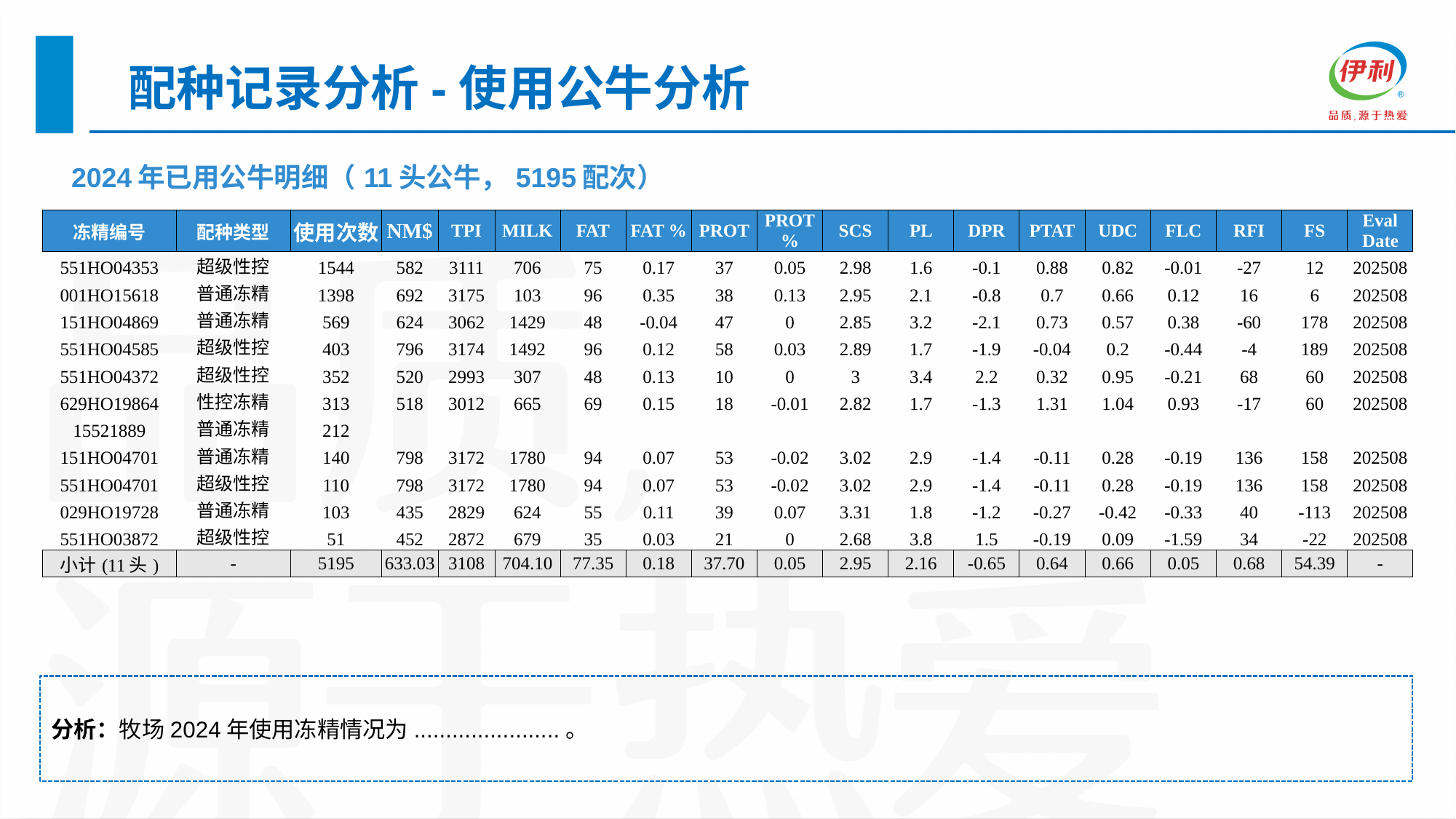

配种记录分析-使用公牛分析
| 2024年已用公牛明细（11头公牛，5195配次） |
| --- |
| 冻精编号 | 配种类型 | 使用次数 | NM$ | TPI | MILK | FAT | FAT % | PROT | PROT% | SCS | PL | DPR | PTAT | UDC | FLC | RFI | FS | Eval Date |
| --- | --- | --- | --- | --- | --- | --- | --- | --- | --- | --- | --- | --- | --- | --- | --- | --- | --- | --- |
| 551HO04353 | 超级性控 | 1544 | 582 | 3111 | 706 | 75 | 0.17 | 37 | 0.05 | 2.98 | 1.6 | -0.1 | 0.88 | 0.82 | -0.01 | -27 | 12 | 202508 |
| 001HO15618 | 普通冻精 | 1398 | 692 | 3175 | 103 | 96 | 0.35 | 38 | 0.13 | 2.95 | 2.1 | -0.8 | 0.7 | 0.66 | 0.12 | 16 | 6 | 202508 |
| 151HO04869 | 普通冻精 | 569 | 624 | 3062 | 1429 | 48 | -0.04 | 47 | 0 | 2.85 | 3.2 | -2.1 | 0.73 | 0.57 | 0.38 | -60 | 178 | 202508 |
| 551HO04585 | 超级性控 | 403 | 796 | 3174 | 1492 | 96 | 0.12 | 58 | 0.03 | 2.89 | 1.7 | -1.9 | -0.04 | 0.2 | -0.44 | -4 | 189 | 202508 |
| 551HO04372 | 超级性控 | 352 | 520 | 2993 | 307 | 48 | 0.13 | 10 | 0 | 3 | 3.4 | 2.2 | 0.32 | 0.95 | -0.21 | 68 | 60 | 202508 |
| 629HO19864 | 性控冻精 | 313 | 518 | 3012 | 665 | 69 | 0.15 | 18 | -0.01 | 2.82 | 1.7 | -1.3 | 1.31 | 1.04 | 0.93 | -17 | 60 | 202508 |
| 15521889 | 普通冻精 | 212 |  |  |  |  |  |  |  |  |  |  |  |  |  |  |  |  |
| 151HO04701 | 普通冻精 | 140 | 798 | 3172 | 1780 | 94 | 0.07 | 53 | -0.02 | 3.02 | 2.9 | -1.4 | -0.11 | 0.28 | -0.19 | 136 | 158 | 202508 |
| 551HO04701 | 超级性控 | 110 | 798 | 3172 | 1780 | 94 | 0.07 | 53 | -0.02 | 3.02 | 2.9 | -1.4 | -0.11 | 0.28 | -0.19 | 136 | 158 | 202508 |
| 029HO19728 | 普通冻精 | 103 | 435 | 2829 | 624 | 55 | 0.11 | 39 | 0.07 | 3.31 | 1.8 | -1.2 | -0.27 | -0.42 | -0.33 | 40 | -113 | 202508 |
| 551HO03872 | 超级性控 | 51 | 452 | 2872 | 679 | 35 | 0.03 | 21 | 0 | 2.68 | 3.8 | 1.5 | -0.19 | 0.09 | -1.59 | 34 | -22 | 202508 |
| 小计(11头) | - | 5195 | 633.03 | 3108 | 704.10 | 77.35 | 0.18 | 37.70 | 0.05 | 2.95 | 2.16 | -0.65 | 0.64 | 0.66 | 0.05 | 0.68 | 54.39 | - |
分析：牧场2024年使用冻精情况为.......................。